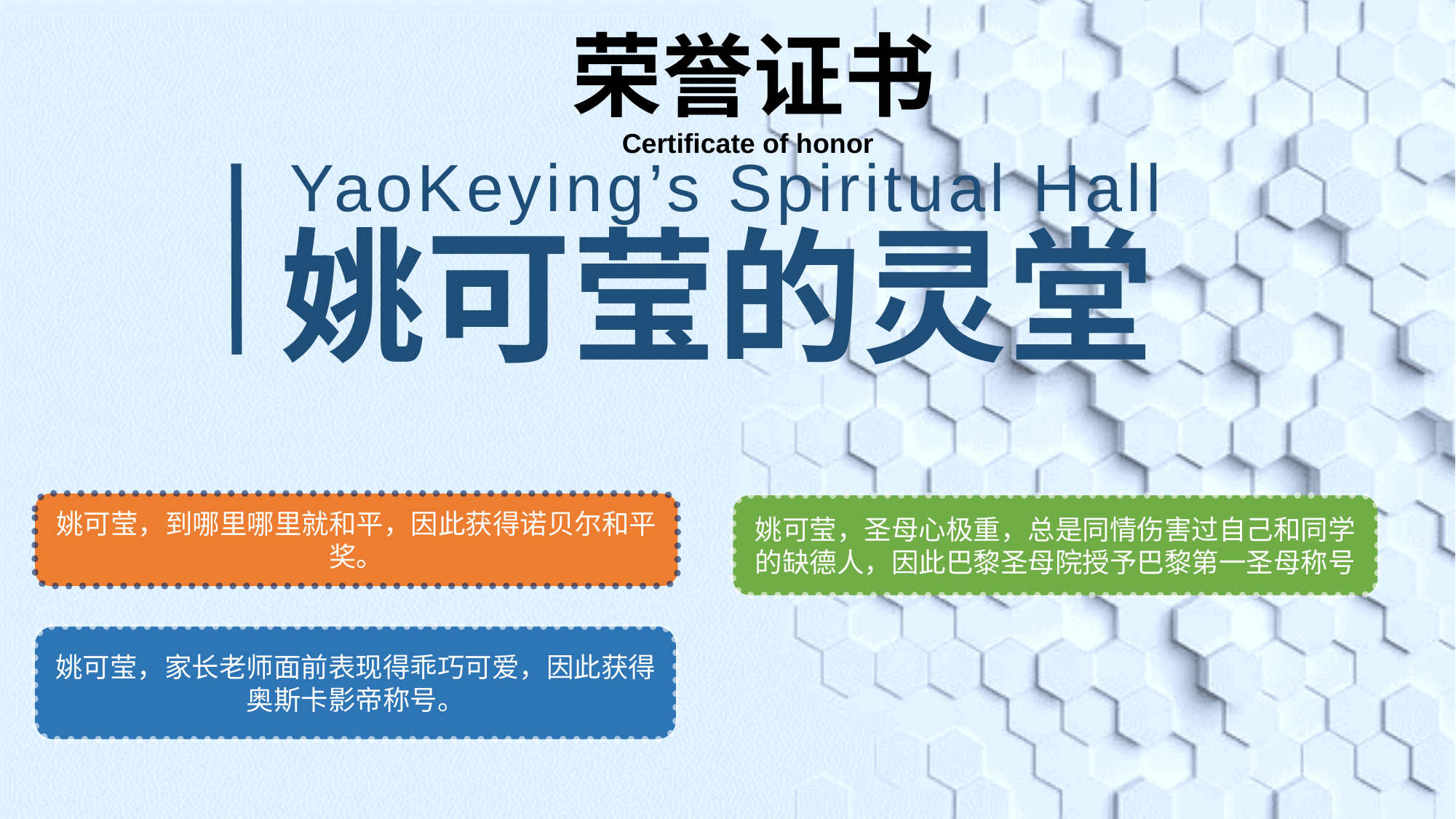

荣誉证书
Certificate of honor
YaoKeying’s Spiritual Hall
姚可莹的灵堂

姚可莹，到哪里哪里就和平，因此获得诺贝尔和平奖。
姚可莹，圣母心极重，总是同情伤害过自己和同学的缺德人，因此巴黎圣母院授予巴黎第一圣母称号
姚可莹，家长老师面前表现得乖巧可爱，因此获得奥斯卡影帝称号。